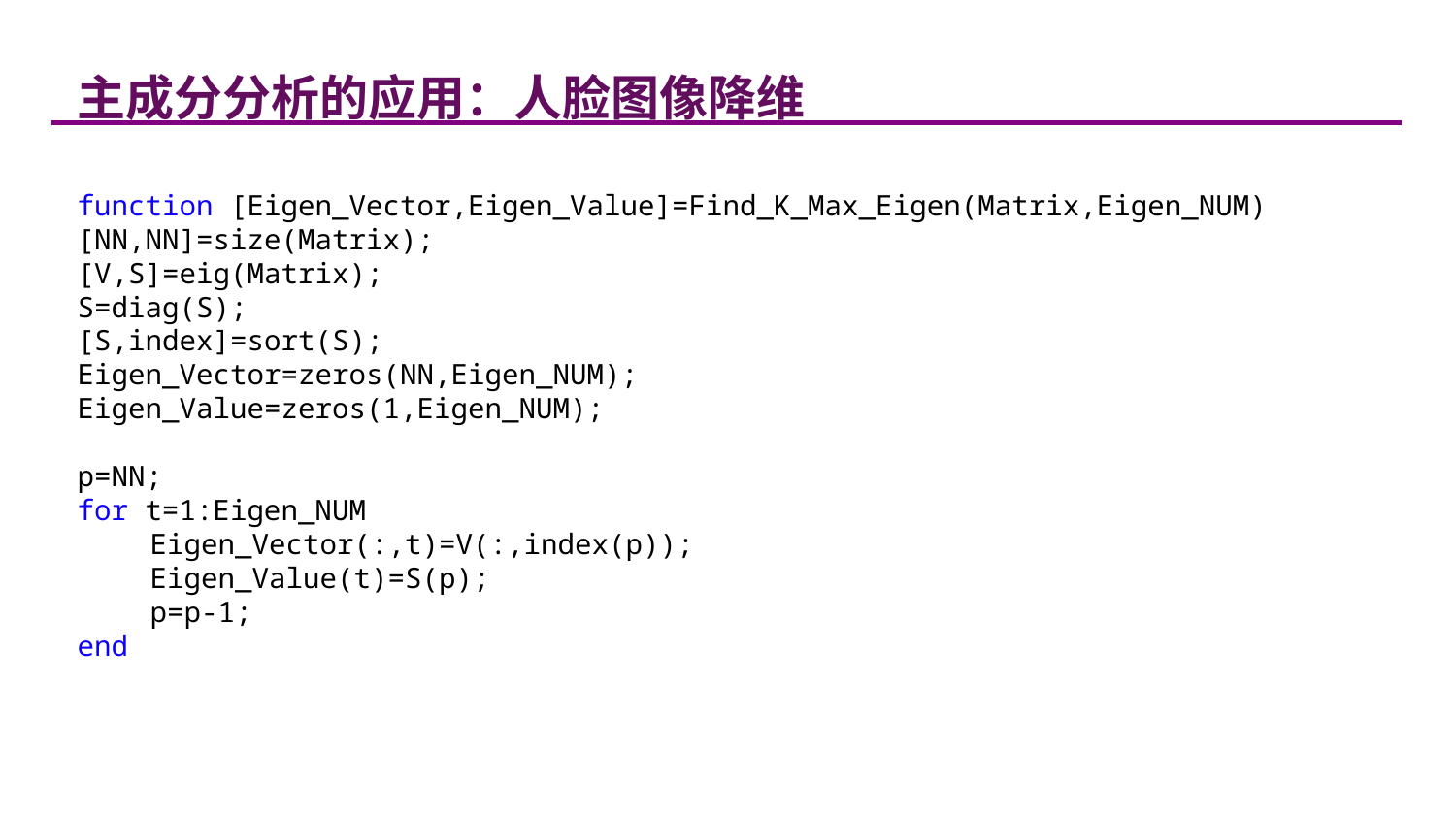

主成分分析的应用：人脸图像降维
function [Eigen_Vector,Eigen_Value]=Find_K_Max_Eigen(Matrix,Eigen_NUM)
[NN,NN]=size(Matrix);
[V,S]=eig(Matrix);
S=diag(S);
[S,index]=sort(S);
Eigen_Vector=zeros(NN,Eigen_NUM);
Eigen_Value=zeros(1,Eigen_NUM);

p=NN;
for t=1:Eigen_NUM
Eigen_Vector(:,t)=V(:,index(p));
Eigen_Value(t)=S(p);
p=p-1;
end